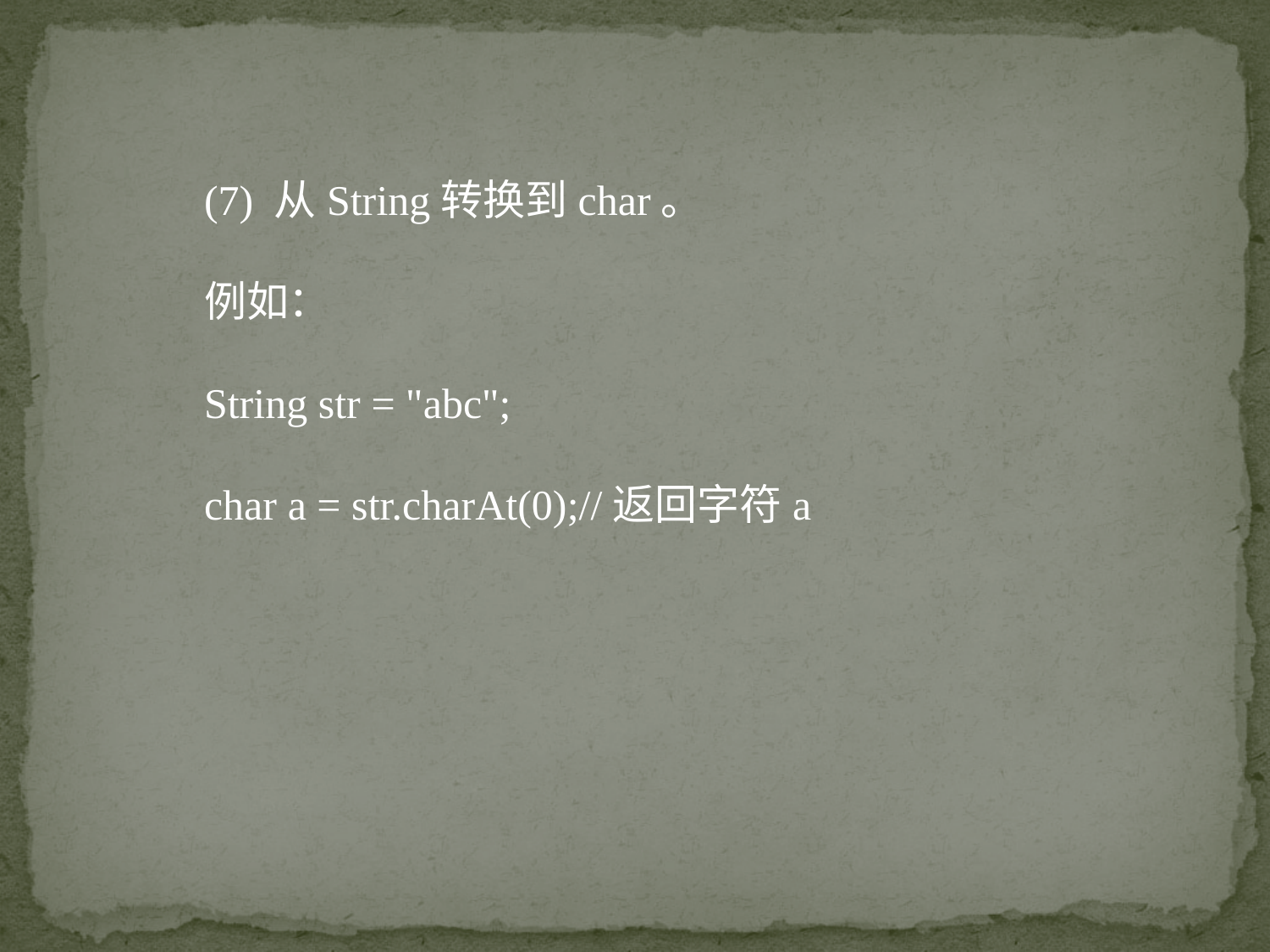

(7) 从String转换到char。
例如：
String str = "abc";
char a = str.charAt(0);//返回字符a